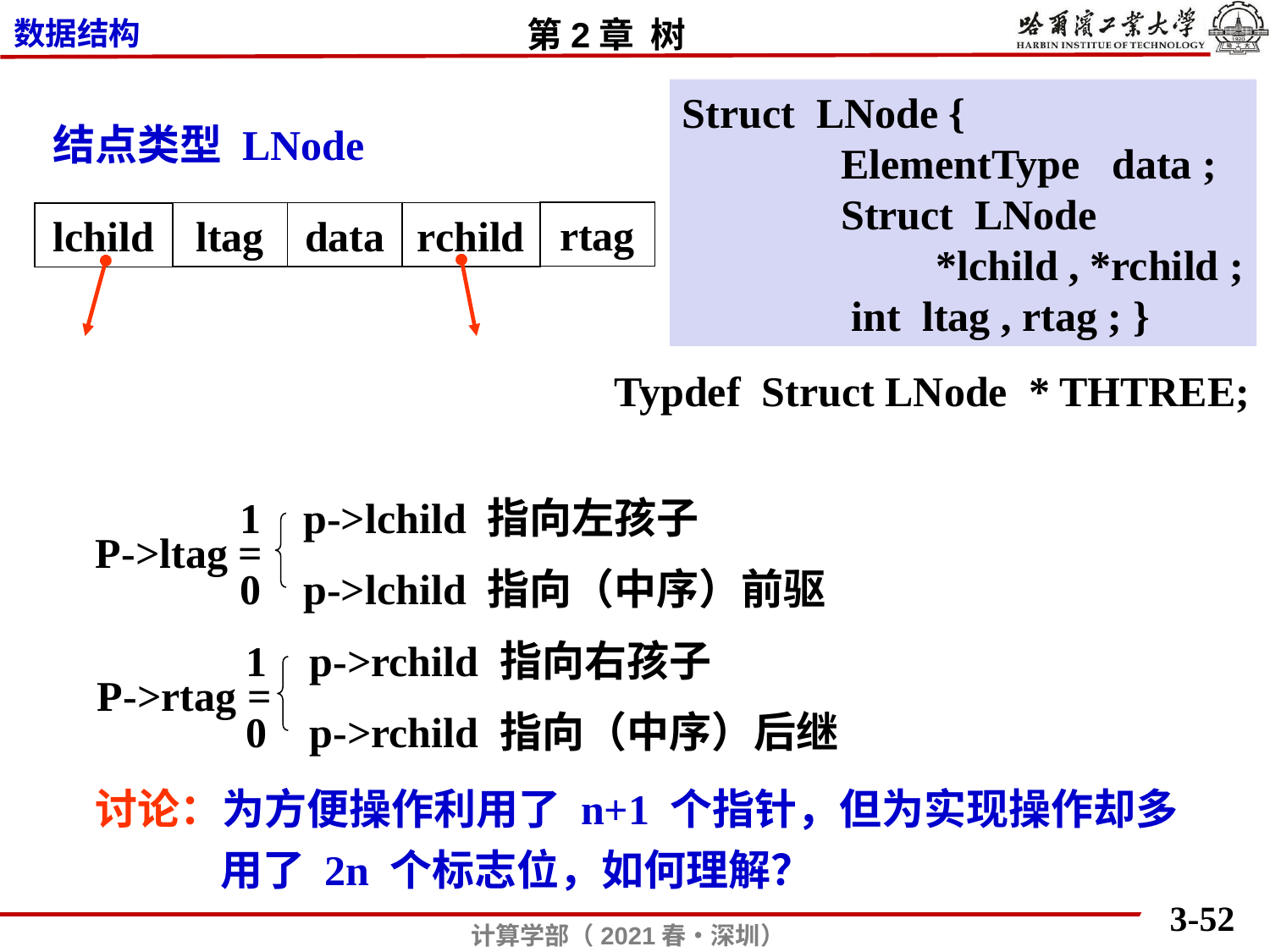

Struct  LNode {
               ElementType   data ;
               Struct  LNode
                        *lchild , *rchild ;
                int  ltag , rtag ; }
结点类型 LNode
rtag
ltag
data
rchild
lchild

Typdef  Struct LNode  * THTREE;
p->lchild 指向左孩子
0    p->lchild 指向（中序）前驱

P->ltag =
p->rchild 指向右孩子
0    p->rchild 指向（中序）后继

P->rtag =
讨论：为方便操作利用了 n+1 个指针，但为实现操作却多
            用了 2n 个标志位，如何理解？